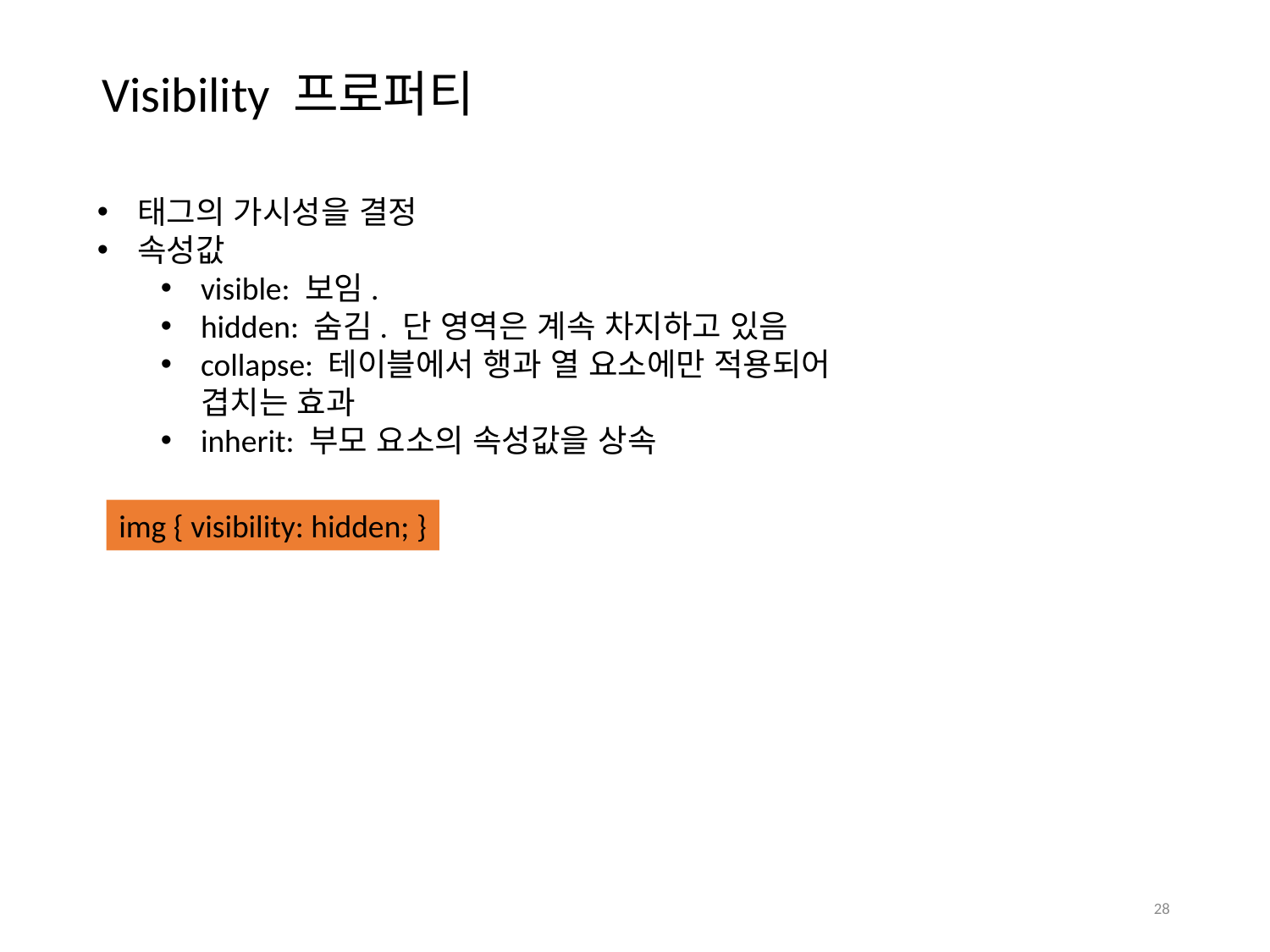

Visibility 프로퍼티
태그의 가시성을 결정
속성값
visible: 보임.
hidden: 숨김. 단 영역은 계속 차지하고 있음
collapse: 테이블에서 행과 열 요소에만 적용되어 겹치는 효과
inherit: 부모 요소의 속성값을 상속
img { visibility: hidden; }

28